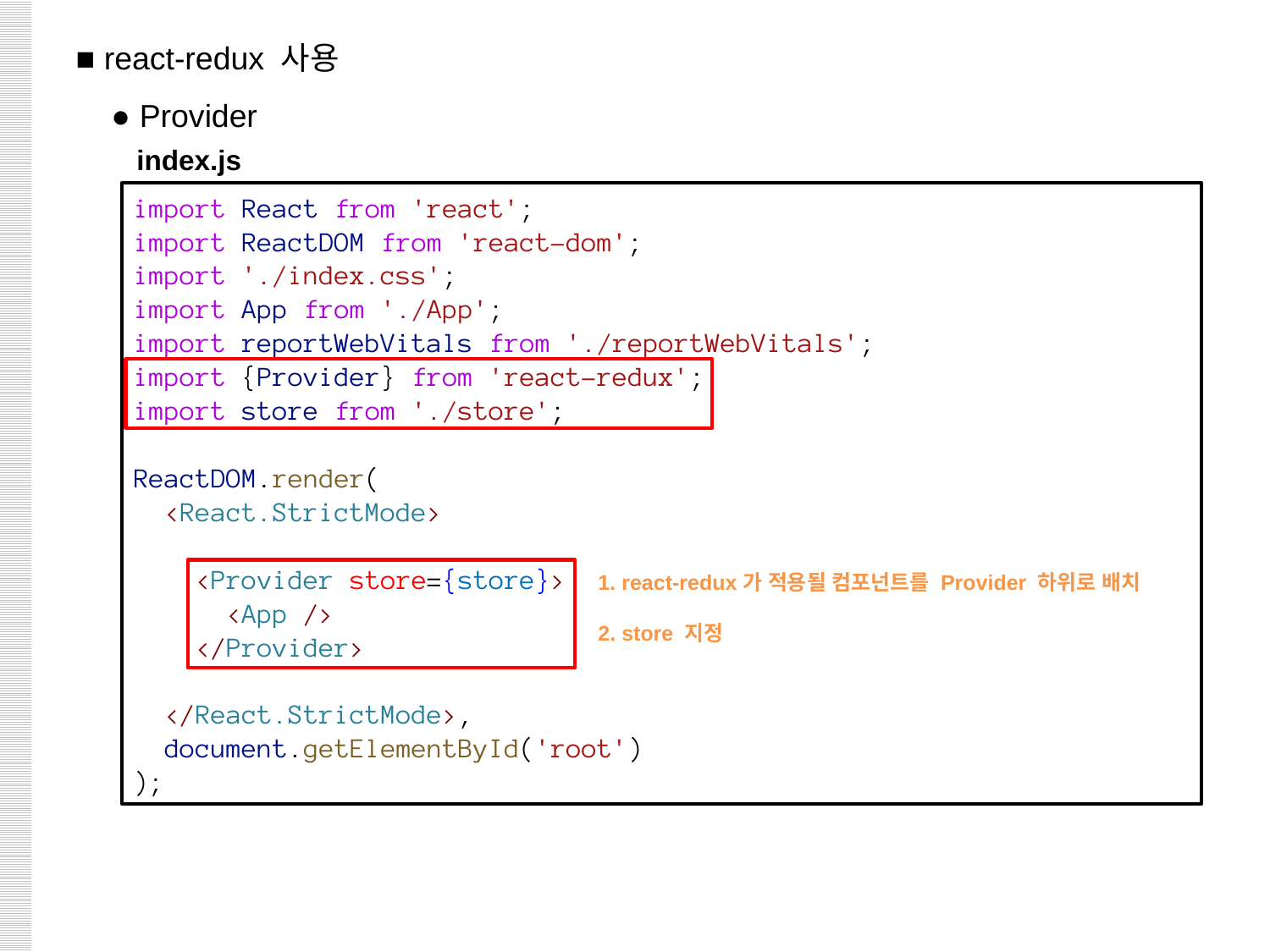

■ react-redux 사용
    ● Provider
index.js
import React from 'react';
import ReactDOM from 'react-dom';
import './index.css';
import App from './App';
import reportWebVitals from './reportWebVitals';
import {Provider} from 'react-redux';
import store from './store';
ReactDOM.render(
  <React.StrictMode>

    <Provider store={store}>
      <App />
    </Provider>

  </React.StrictMode>,
  document.getElementById('root')
);

1. react-redux가 적용될 컴포넌트를 Provider 하위로 배치

2. store 지정